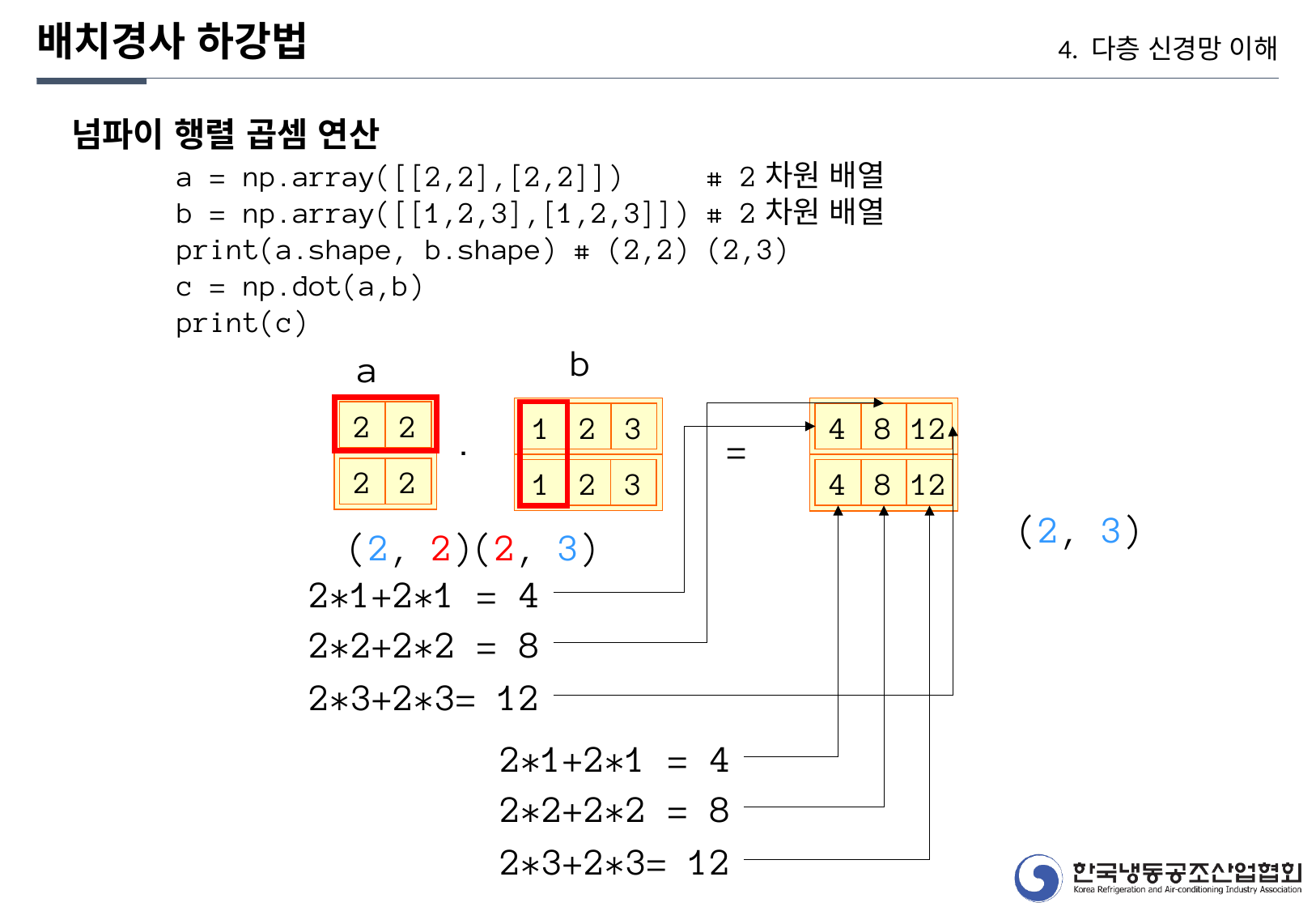

배치경사 하강법
4. 다층 신경망 이해
넘파이 행렬 곱셈 연산
a = np.array([[2,2],[2,2]])     # 2차원 배열
b = np.array([[1,2,3],[1,2,3]]) # 2차원 배열
print(a.shape, b.shape) # (2,2) (2,3)
c = np.dot(a,b)
print(c)

b
a

2
2
1
2
3
4
8
12
.
=

2
2
1
2
3
4
8
12
(2, 3)
(2, 2)(2, 3)
2*1+2*1 = 4
2*2+2*2 = 8
2*3+2*3= 12
2*1+2*1 = 4
2*2+2*2 = 8
2*3+2*3= 12